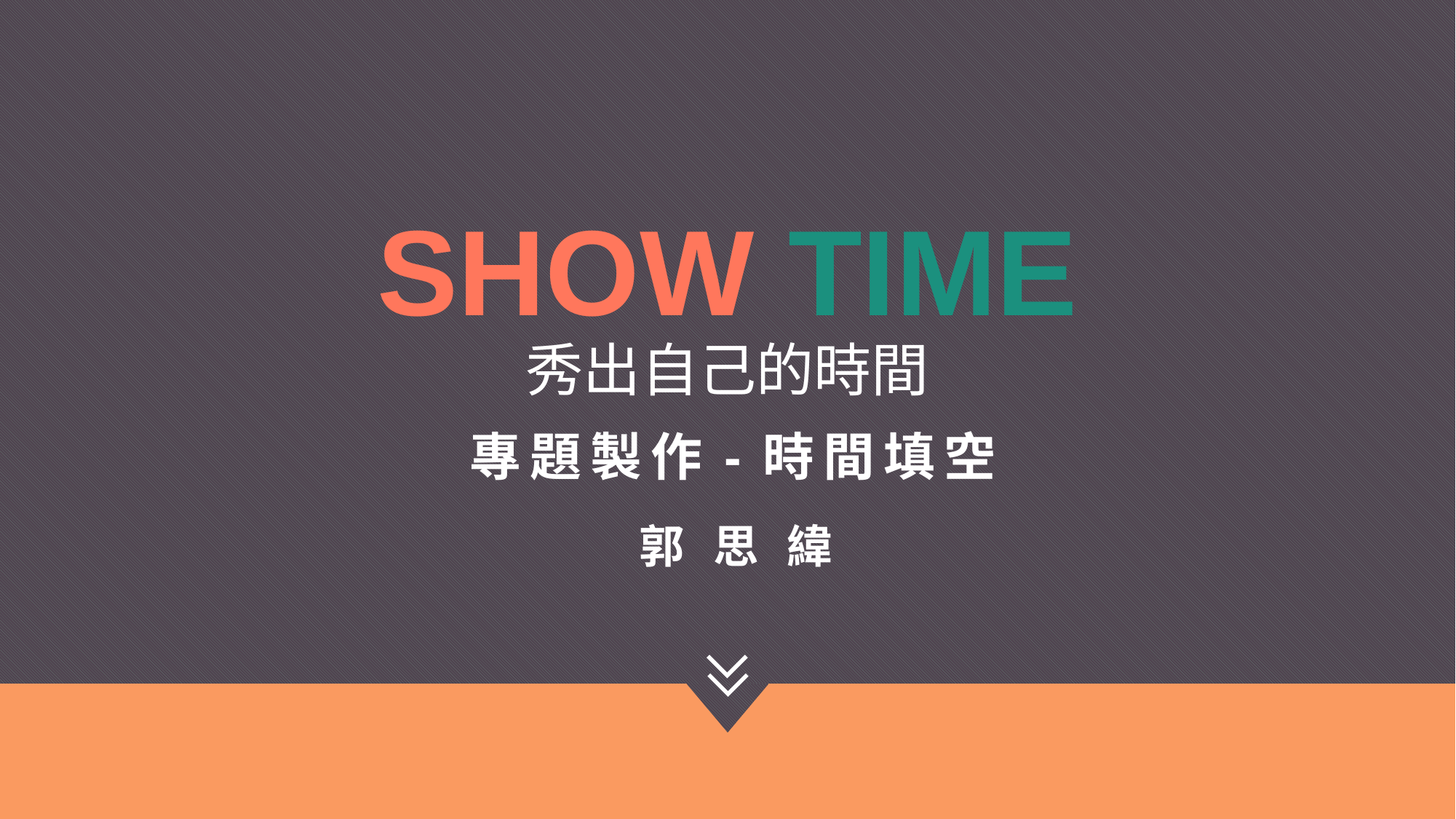

# SHOW TIME 秀出自己的時間
專題製作-時間填空
郭 思 緯